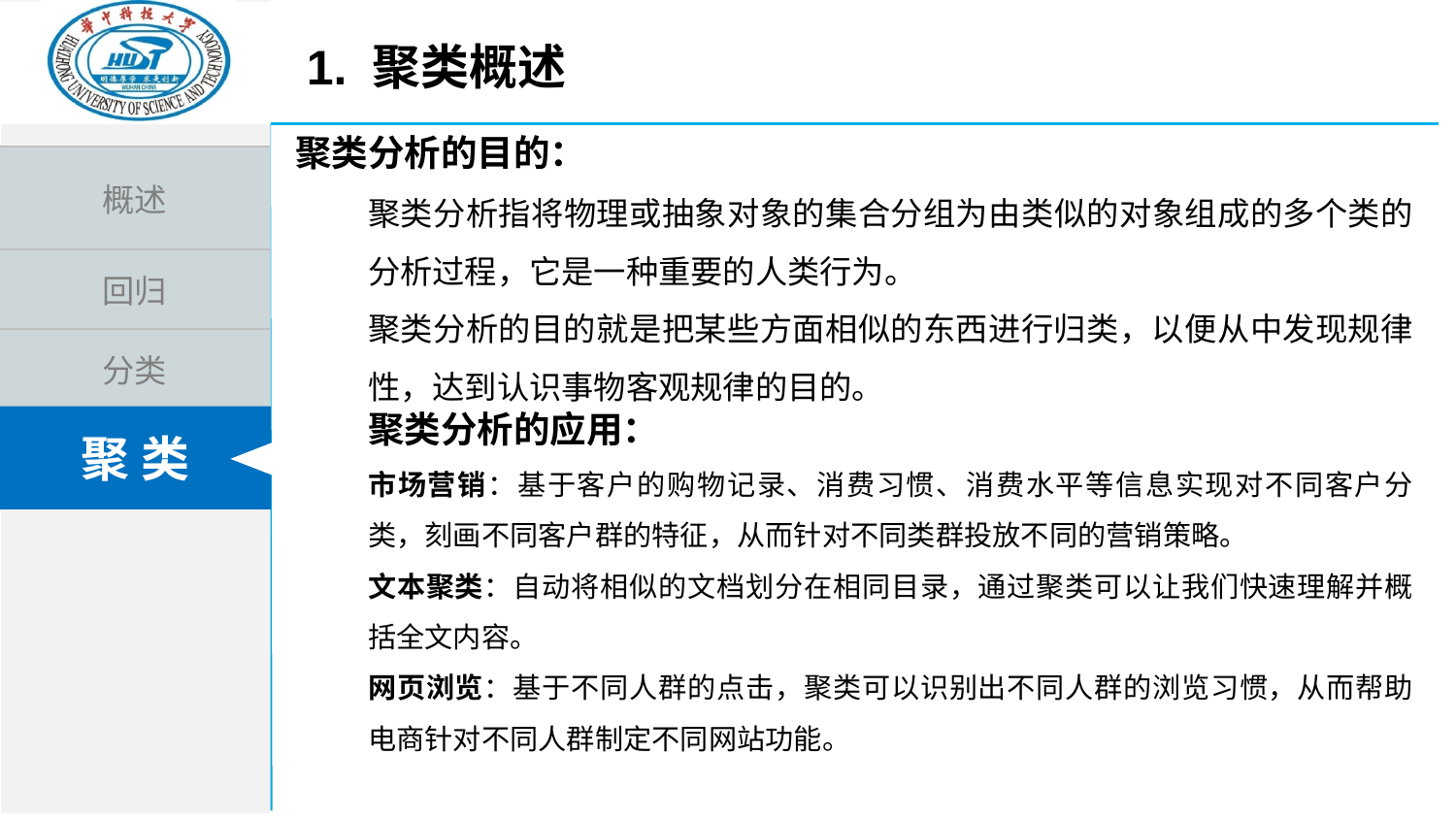

1. 聚类概述

聚类分析的目的：
聚类分析指将物理或抽象对象的集合分组为由类似的对象组成的多个类的分析过程，它是一种重要的人类行为。
聚类分析的目的就是把某些方面相似的东西进行归类，以便从中发现规律性，达到认识事物客观规律的目的。
聚类分析的应用：
市场营销：基于客户的购物记录、消费习惯、消费水平等信息实现对不同客户分类，刻画不同客户群的特征，从而针对不同类群投放不同的营销策略。
文本聚类：自动将相似的文档划分在相同目录，通过聚类可以让我们快速理解并概括全文内容。
网页浏览：基于不同人群的点击，聚类可以识别出不同人群的浏览习惯，从而帮助电商针对不同人群制定不同网站功能。